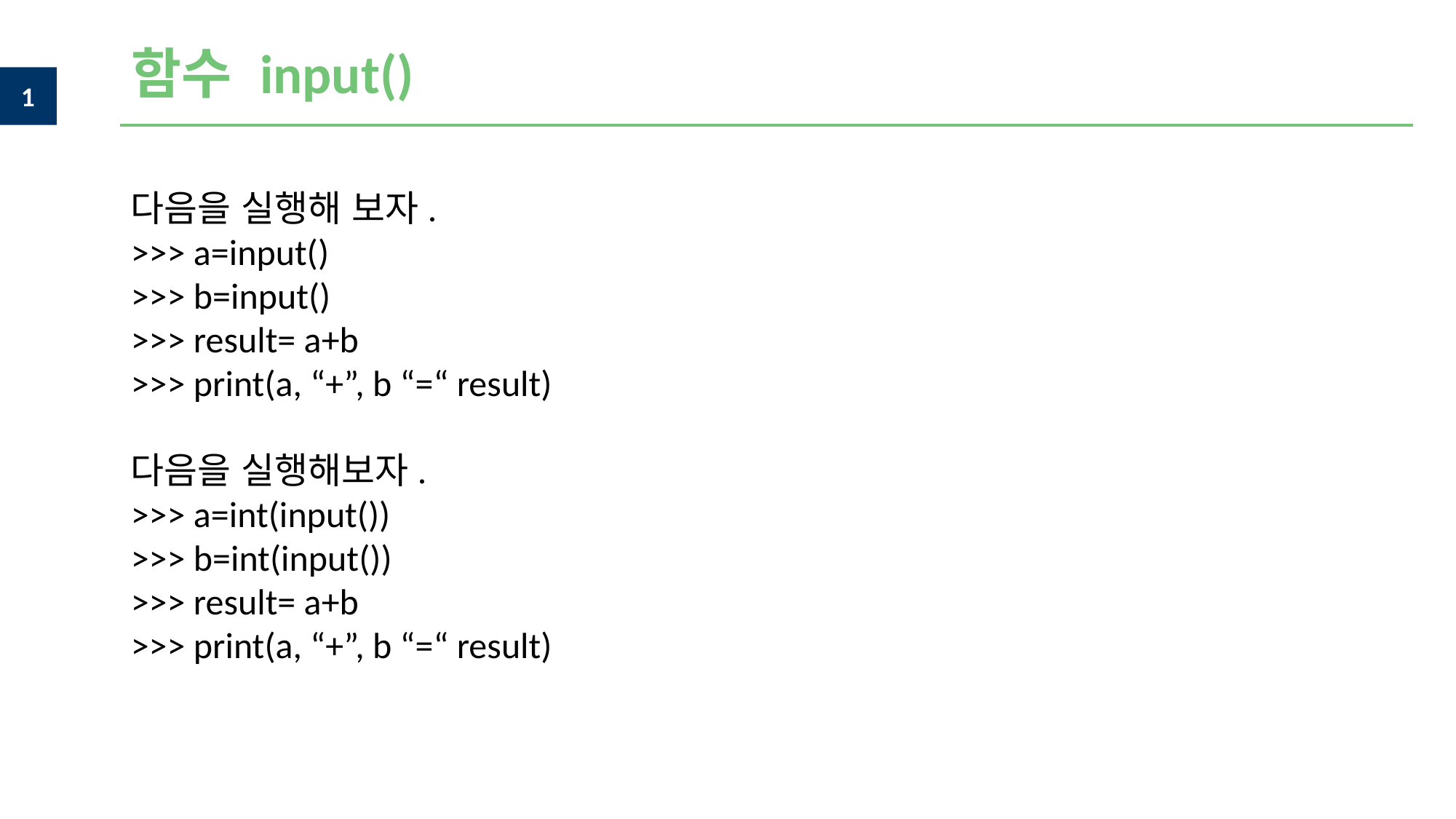

함수 input()
다음을 실행해 보자.
>>> a=input()
>>> b=input()
>>> result= a+b
>>> print(a, “+”, b “=“ result)

다음을 실행해보자.
>>> a=int(input())
>>> b=int(input())
>>> result= a+b
>>> print(a, “+”, b “=“ result)